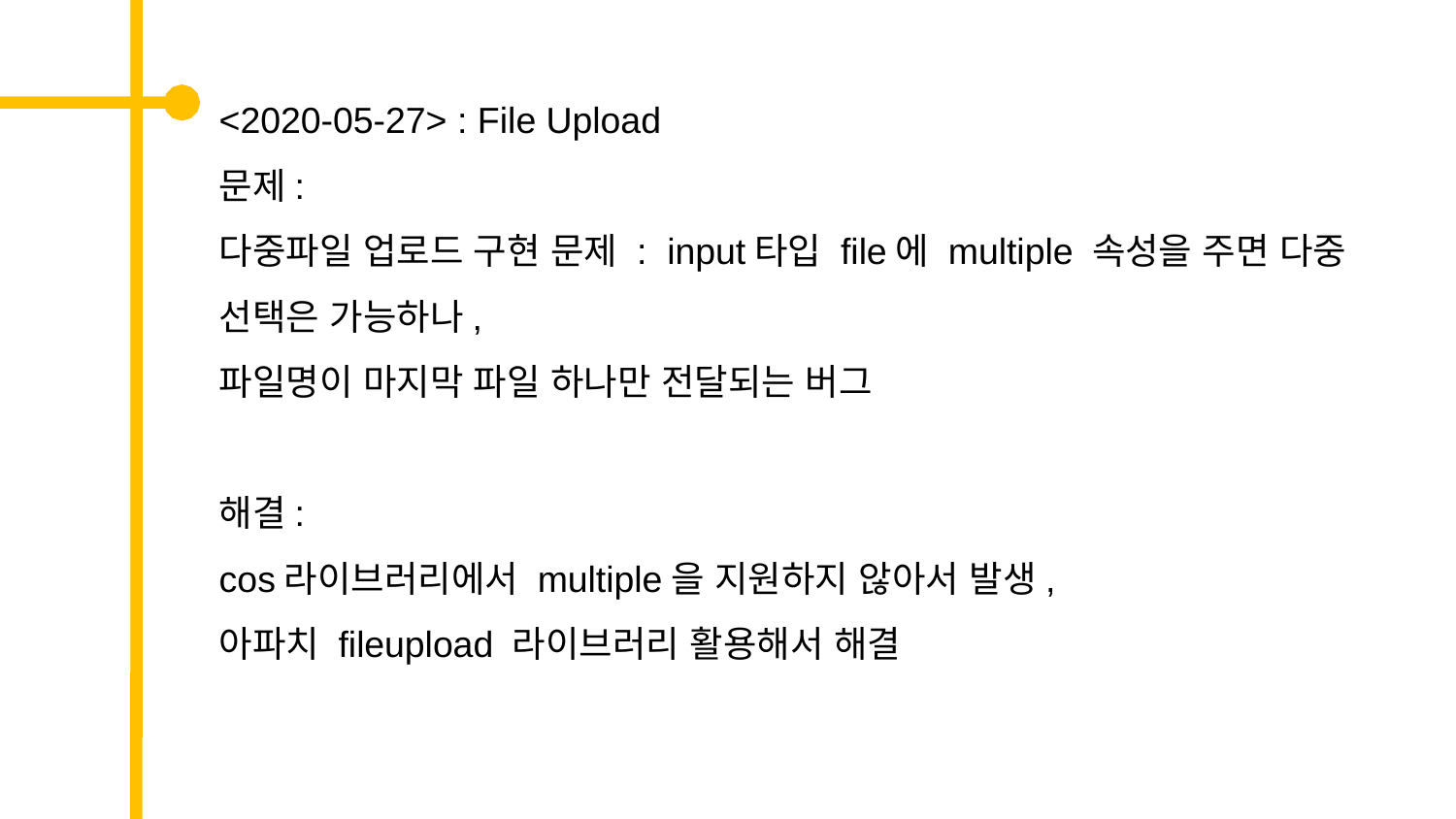

<2020-05-27> : File Upload
문제:
다중파일 업로드 구현 문제 :  input타입 file에 multiple 속성을 주면 다중 선택은 가능하나,
파일명이 마지막 파일 하나만 전달되는 버그

해결:
cos라이브러리에서 multiple을 지원하지 않아서 발생,
아파치 fileupload 라이브러리 활용해서 해결